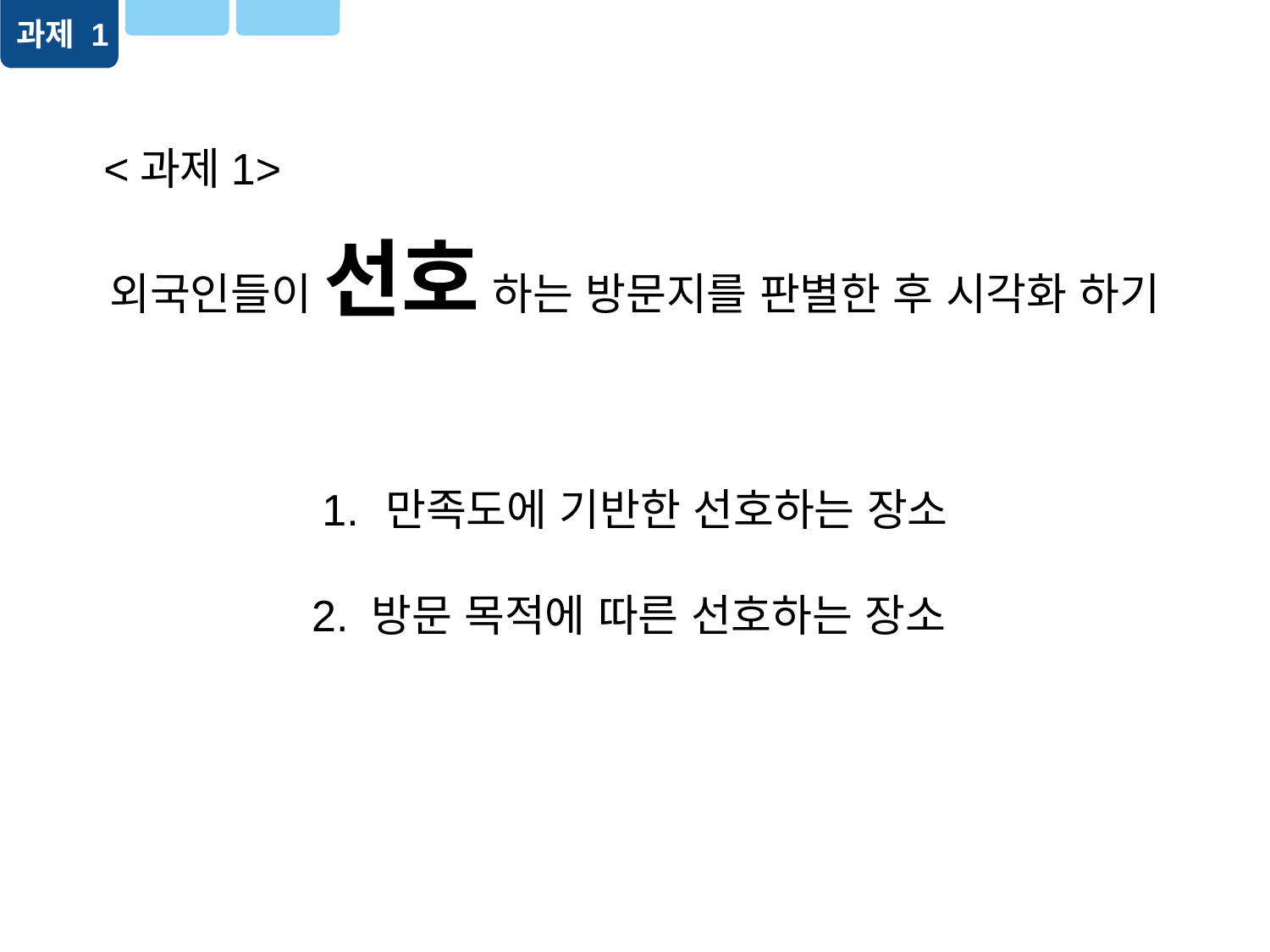

과제 1
<과제1>
외국인들이 선호 하는 방문지를 판별한 후 시각화 하기
만족도에 기반한 선호하는 장소

2. 방문 목적에 따른 선호하는 장소